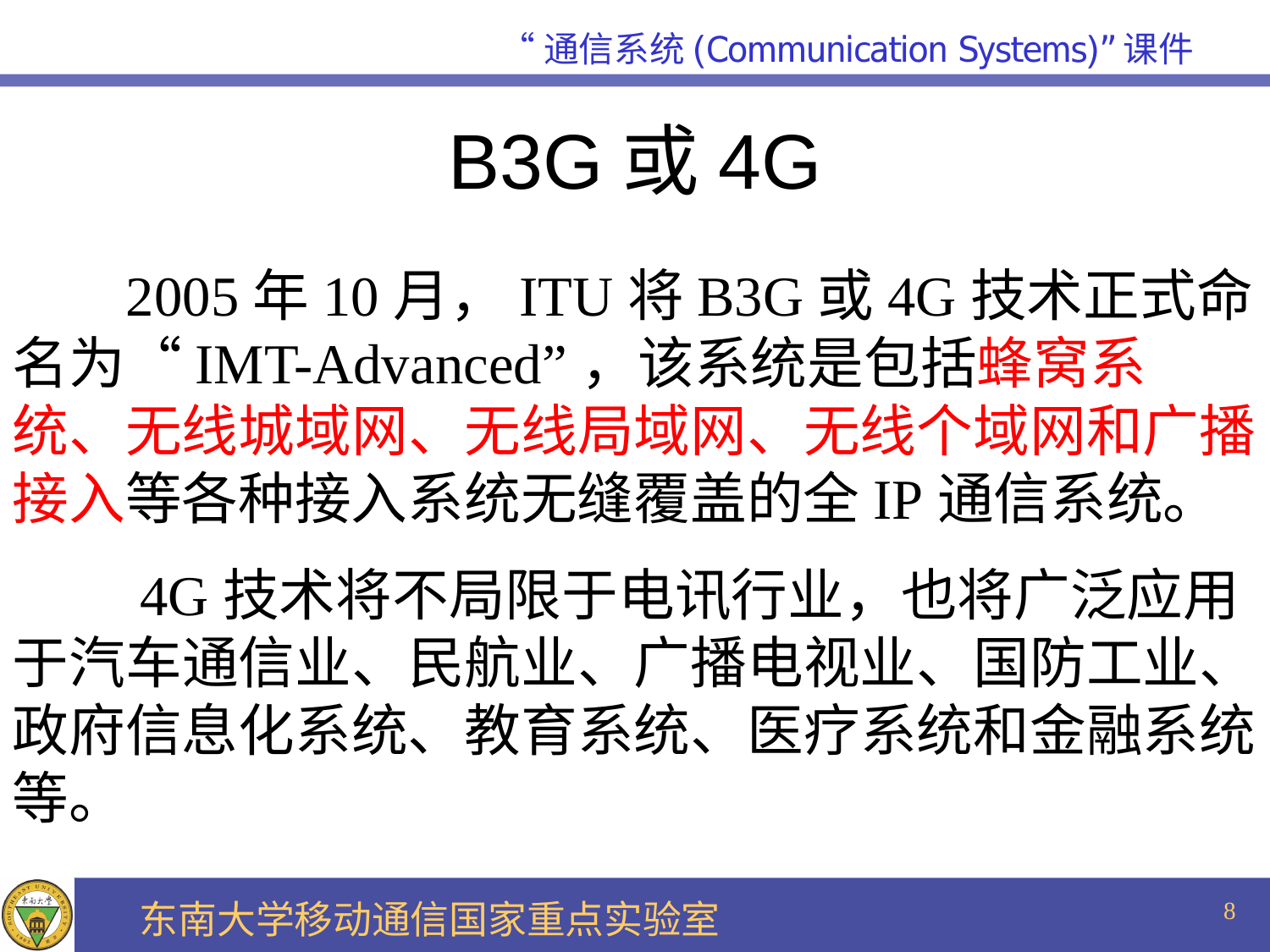

B3G或4G
        2005年10月，ITU将B3G或4G技术正式命名为“IMT-Advanced”，该系统是包括蜂窝系统、无线城域网、无线局域网、无线个域网和广播接入等各种接入系统无缝覆盖的全IP通信系统。
         4G技术将不局限于电讯行业，也将广泛应用于汽车通信业、民航业、广播电视业、国防工业、政府信息化系统、教育系统、医疗系统和金融系统等。
8